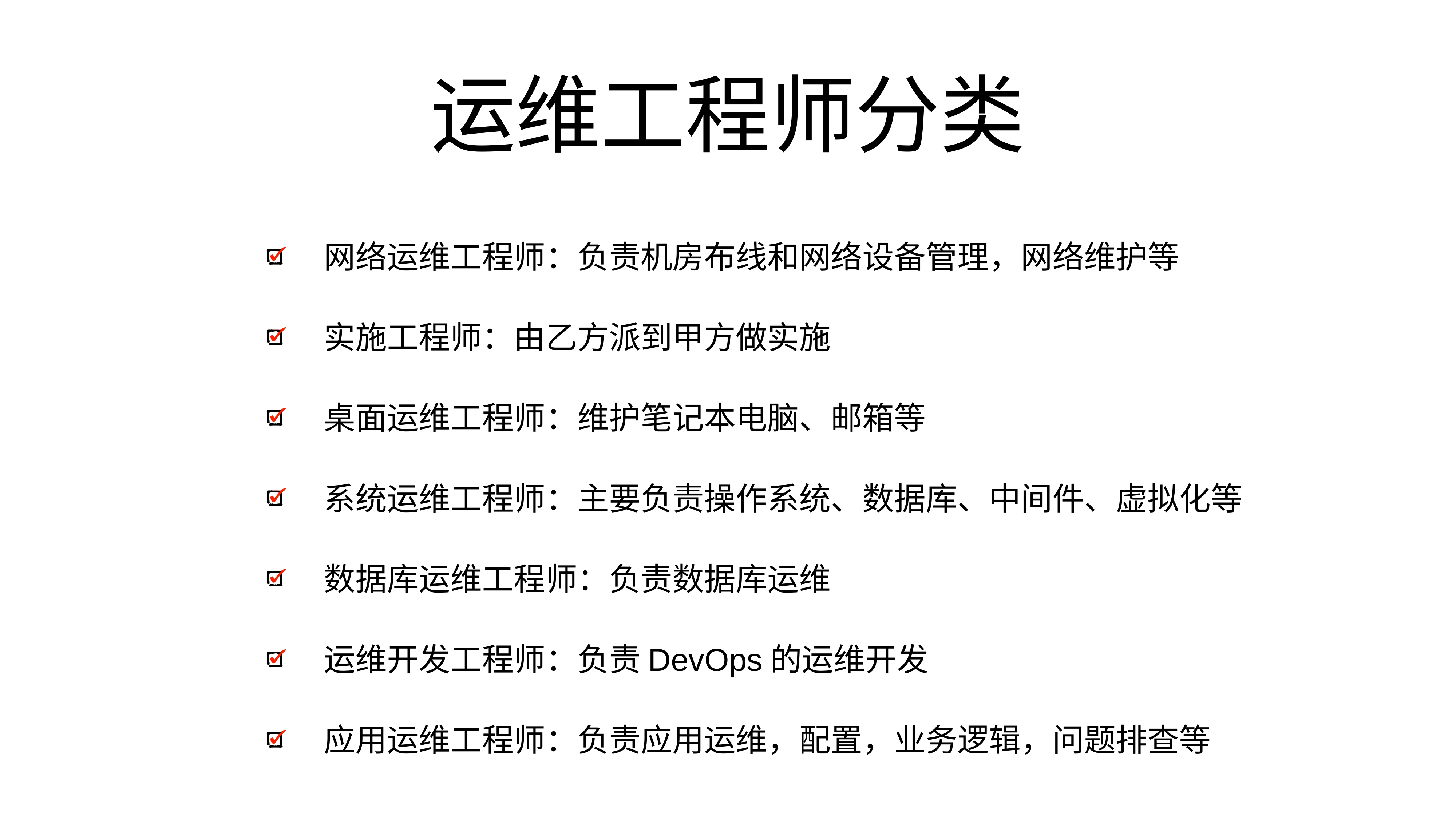

# 运维工程师分类
网络运维工程师：负责机房布线和网络设备管理，网络维护等
实施工程师：由乙方派到甲方做实施
桌面运维工程师：维护笔记本电脑、邮箱等
系统运维工程师：主要负责操作系统、数据库、中间件、虚拟化等
数据库运维工程师：负责数据库运维
运维开发工程师：负责DevOps的运维开发
应用运维工程师：负责应用运维，配置，业务逻辑，问题排查等